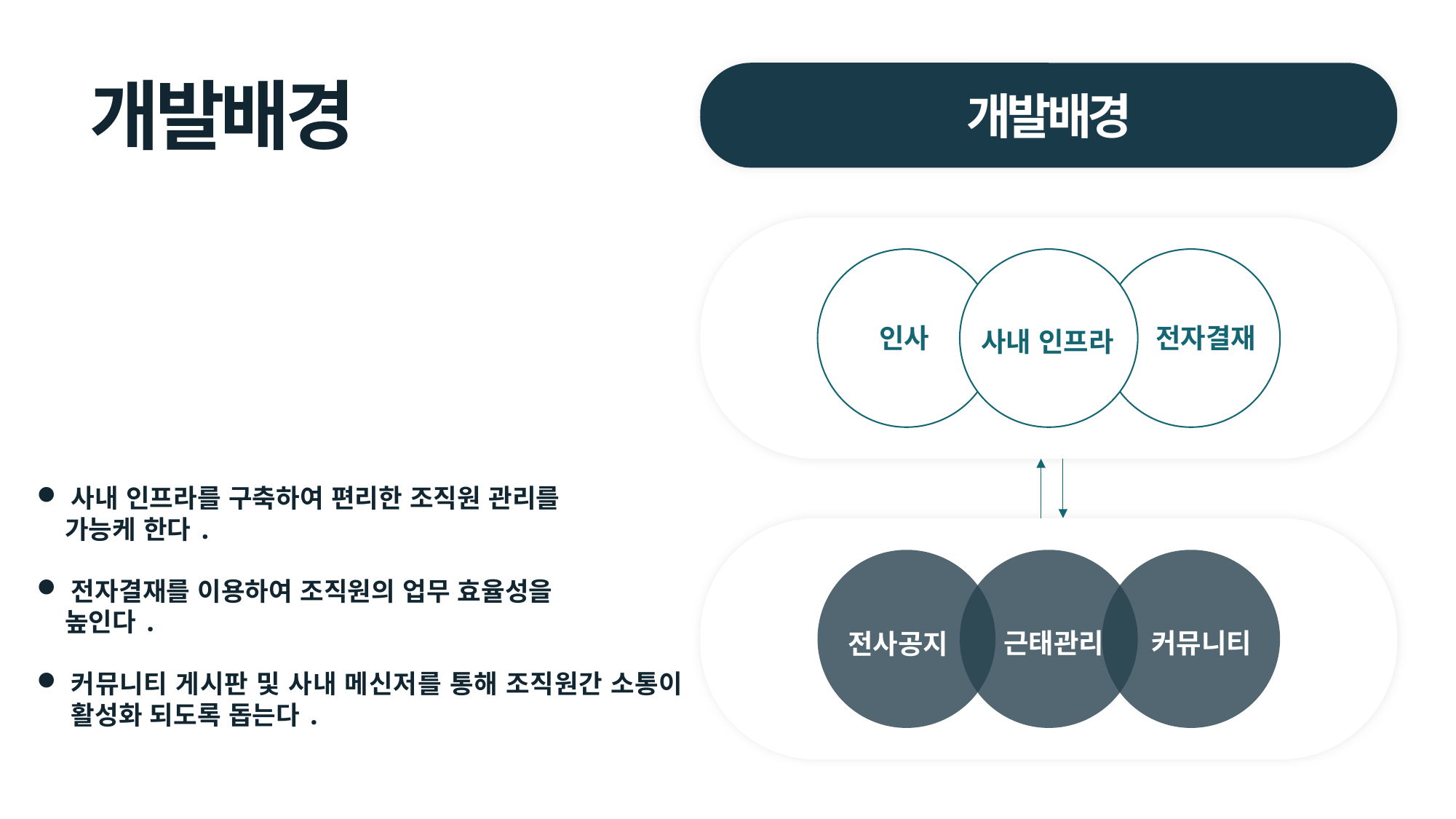

개발배경

개발배경

인사
전자결재
사내 인프라
사내 인프라를 구축하여 편리한 조직원 관리를
   가능케 한다.

전자결재를 이용하여 조직원의 업무 효율성을
   높인다.

커뮤니티 게시판 및 사내 메신저를 통해 조직원간 소통이 활성화 되도록 돕는다.

근태관리
커뮤니티
전사공지